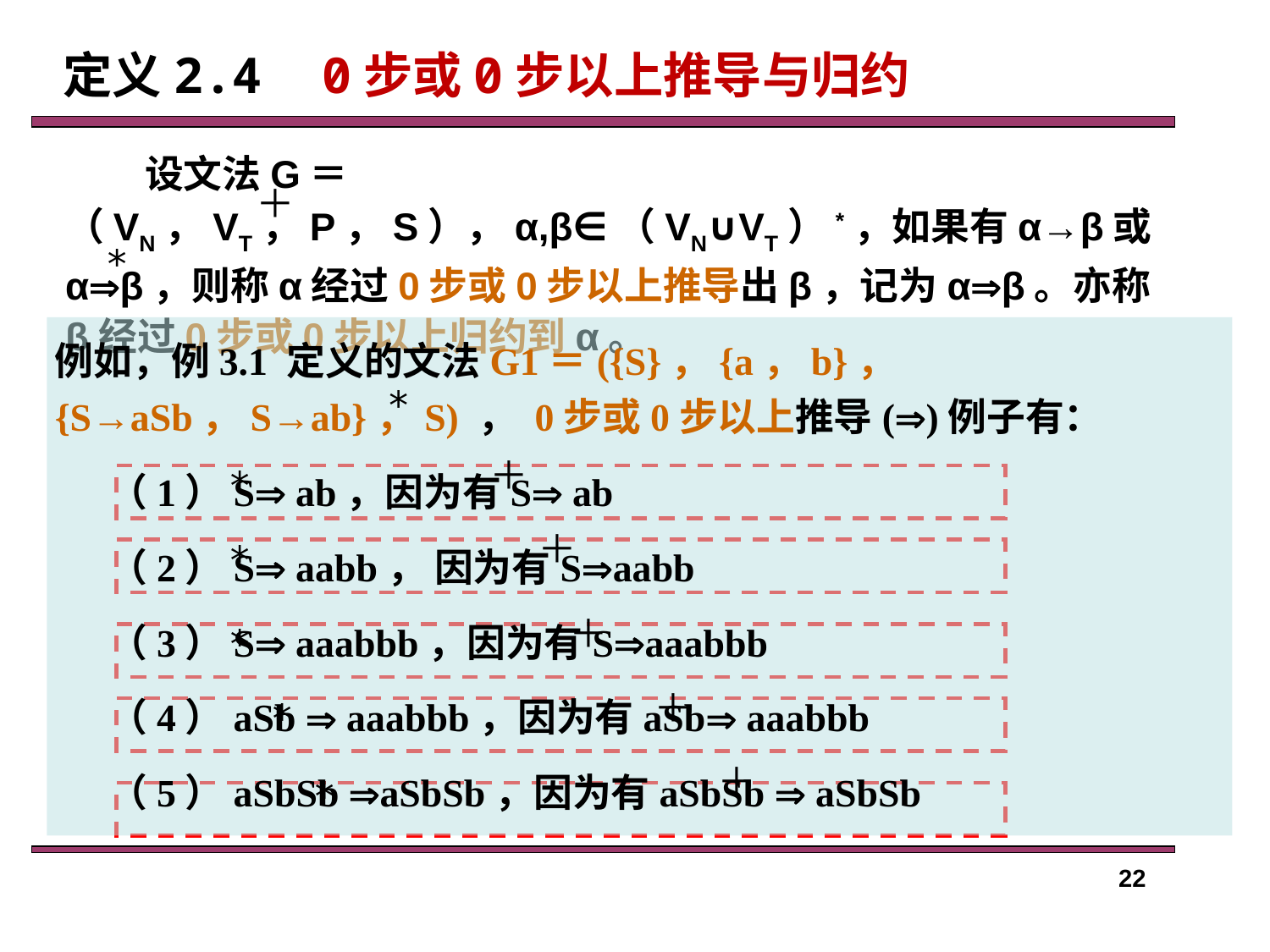

定义2.4  0步或0步以上推导与归约
设文法G＝（VN，VT，P，S），α,β∈（VN∪VT）*，如果有α→β或α⇒β，则称α经过0步或0步以上推导出β，记为α⇒β。亦称β经过0步或0步以上归约到α。
＋
*

例如，例3.1 定义的文法G1＝({S}，{a，b}，{S→aSb，S→ab}，S) ， 0步或0步以上推导(⇒)例子有：
     （1）S⇒ ab，因为有S⇒ ab
     （2）S⇒ aabb， 因为有S⇒aabb
     （3）S⇒ aaabbb，因为有S⇒aaabbb
     （4）aSb ⇒ aaabbb，因为有aSb⇒ aaabbb
     （5）aSbSb ⇒aSbSb，因为有aSbSb ⇒ aSbSb
*
＋
*
＋
*
＋
*
＋
*
*

＋

22